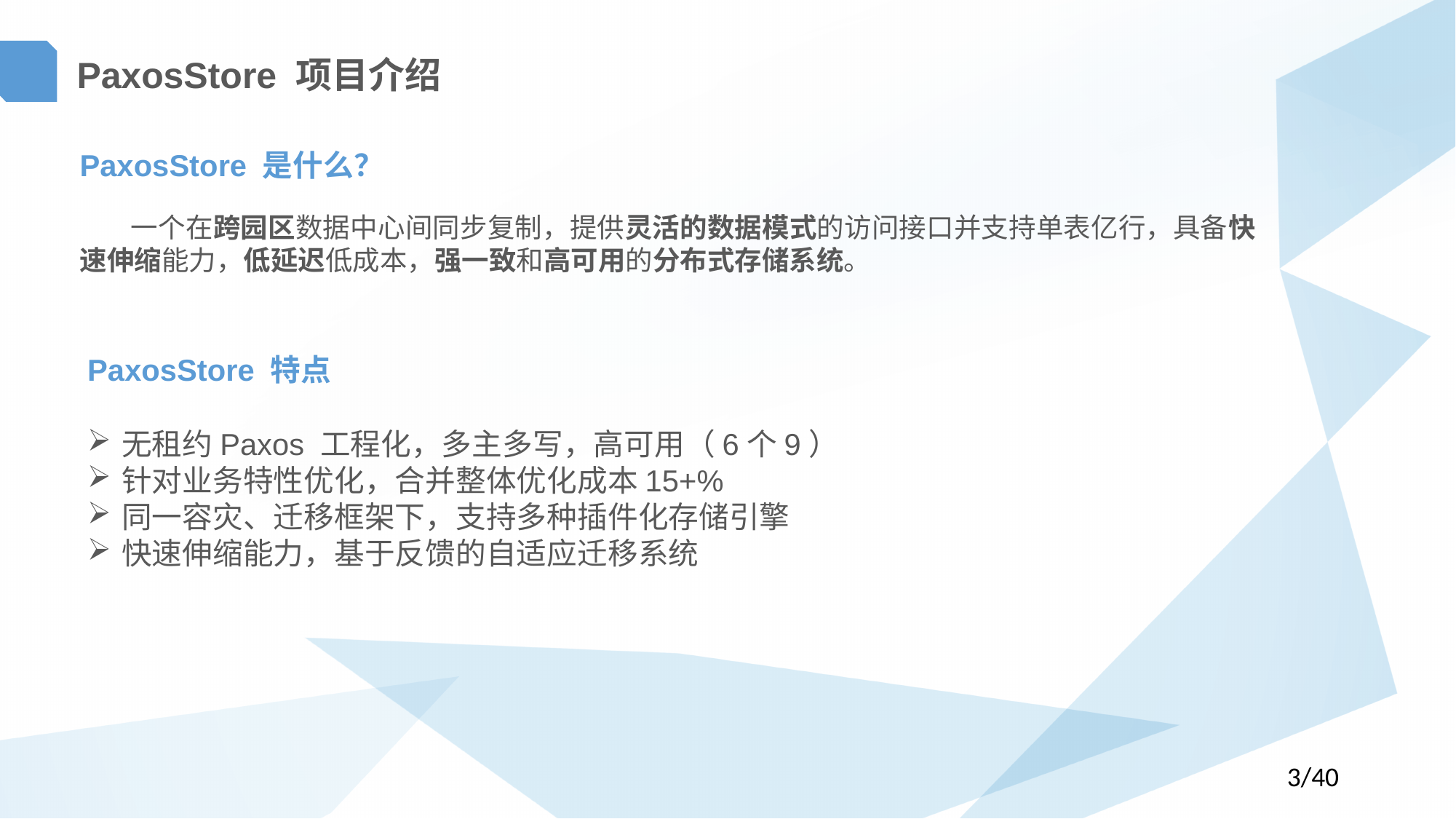

PaxosStore 项目介绍
PaxosStore 是什么？
       一个在跨园区数据中心间同步复制，提供灵活的数据模式的访问接口并支持单表亿行，具备快速伸缩能力，低延迟低成本，强一致和高可用的分布式存储系统。
PaxosStore 特点
无租约Paxos 工程化，多主多写，高可用（6个9）
针对业务特性优化，合并整体优化成本15+%
同一容灾、迁移框架下，支持多种插件化存储引擎
快速伸缩能力，基于反馈的自适应迁移系统